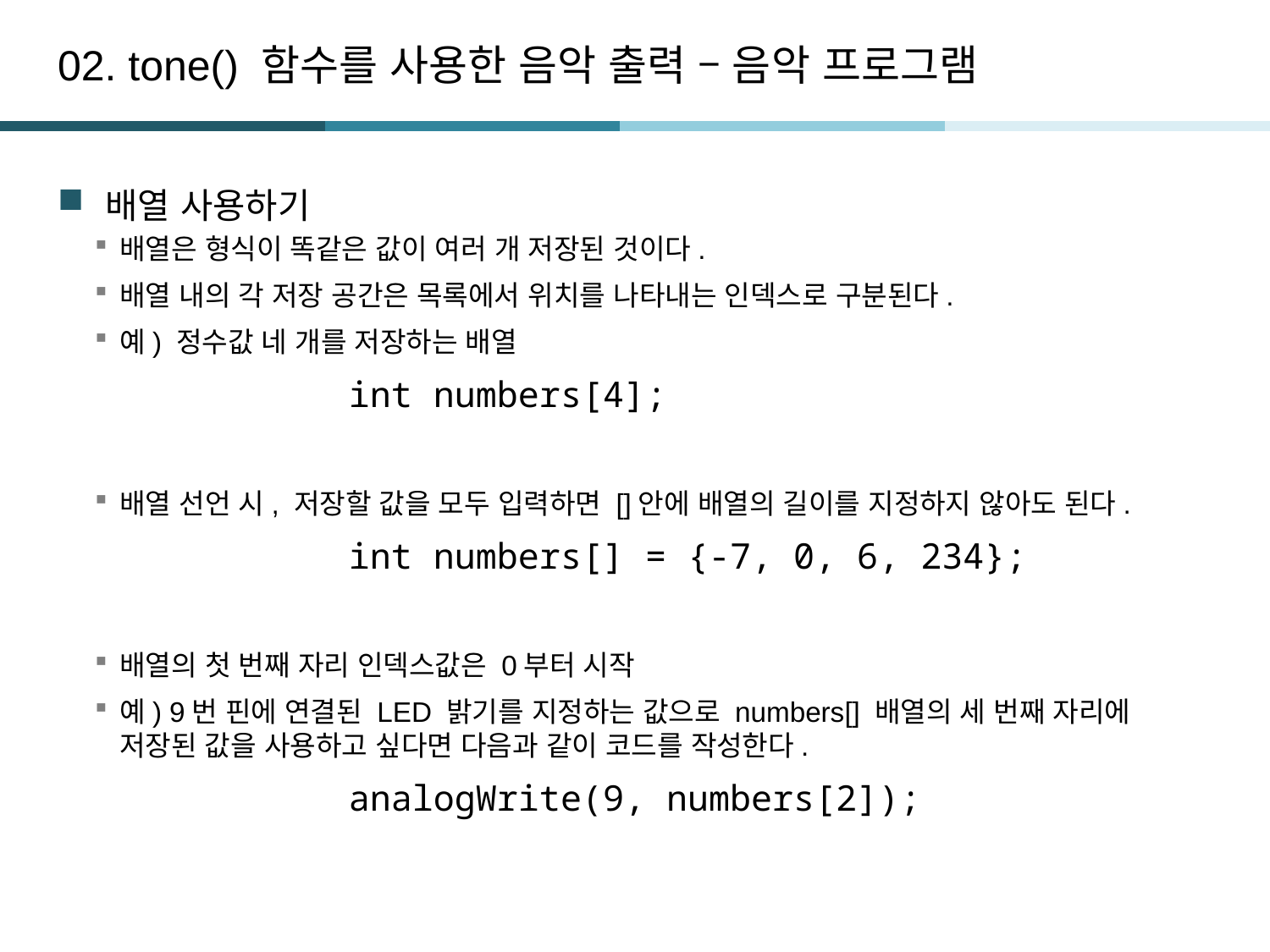

# 02. tone() 함수를 사용한 음악 출력 – 음악 프로그램
배열 사용하기
배열은 형식이 똑같은 값이 여러 개 저장된 것이다.
배열 내의 각 저장 공간은 목록에서 위치를 나타내는 인덱스로 구분된다.
예) 정수값 네 개를 저장하는 배열
		int numbers[4];

배열 선언 시, 저장할 값을 모두 입력하면 []안에 배열의 길이를 지정하지 않아도 된다.
		int numbers[] = {-7, 0, 6, 234};

배열의 첫 번째 자리 인덱스값은 0부터 시작
예) 9번 핀에 연결된 LED 밝기를 지정하는 값으로 numbers[] 배열의 세 번째 자리에 저장된 값을 사용하고 싶다면 다음과 같이 코드를 작성한다.
		analogWrite(9, numbers[2]);